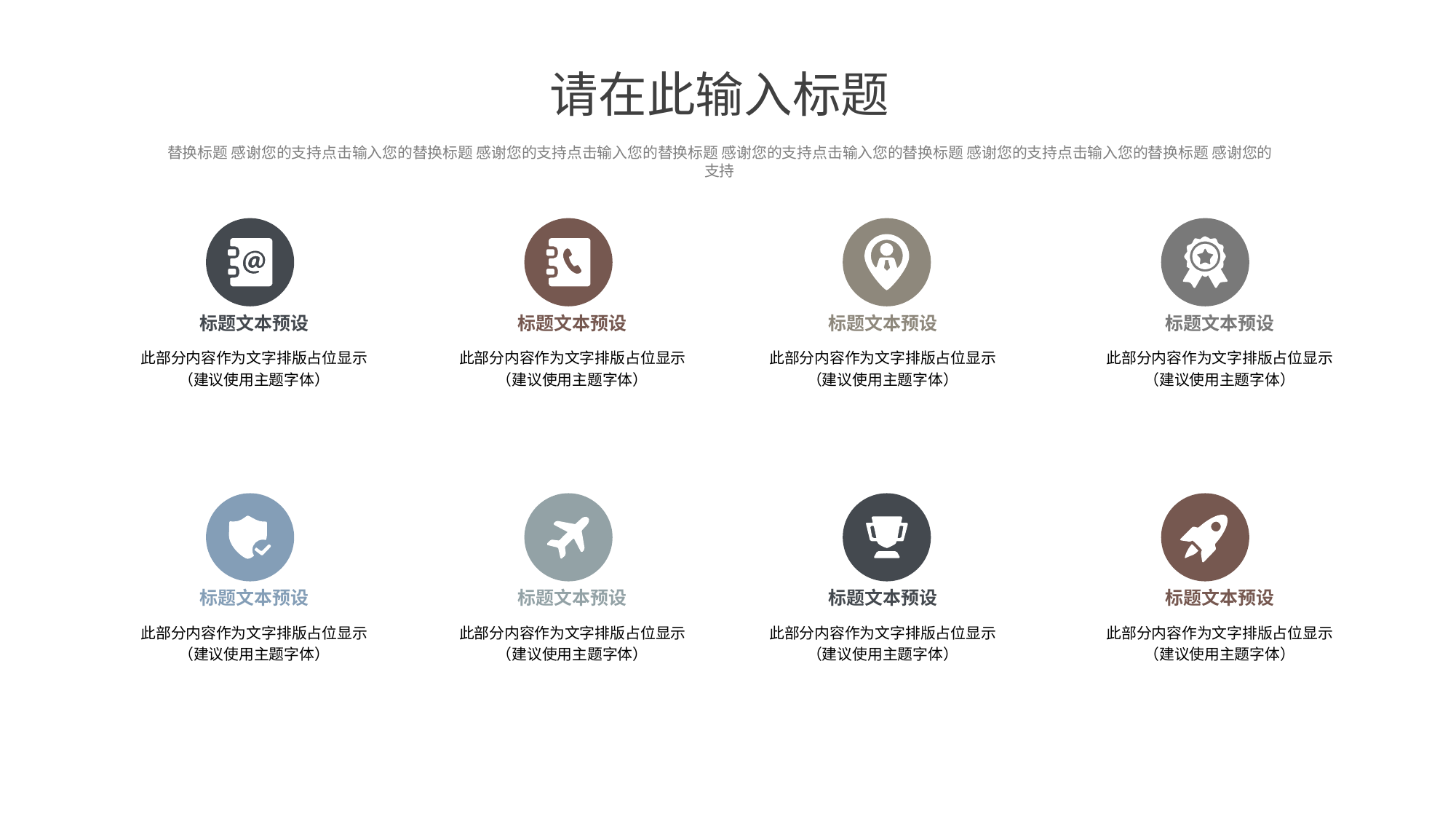

请在此输入标题
替换标题 感谢您的支持点击输入您的替换标题 感谢您的支持点击输入您的替换标题 感谢您的支持点击输入您的替换标题 感谢您的支持点击输入您的替换标题 感谢您的
支持

标题文本预设
此部分内容作为文字排版占位显示
（建议使用主题字体）
标题文本预设
此部分内容作为文字排版占位显示
（建议使用主题字体）
标题文本预设
此部分内容作为文字排版占位显示
（建议使用主题字体）
标题文本预设
此部分内容作为文字排版占位显示
（建议使用主题字体）

标题文本预设
此部分内容作为文字排版占位显示
（建议使用主题字体）
标题文本预设
此部分内容作为文字排版占位显示
（建议使用主题字体）
标题文本预设
此部分内容作为文字排版占位显示
（建议使用主题字体）
标题文本预设
此部分内容作为文字排版占位显示
（建议使用主题字体）